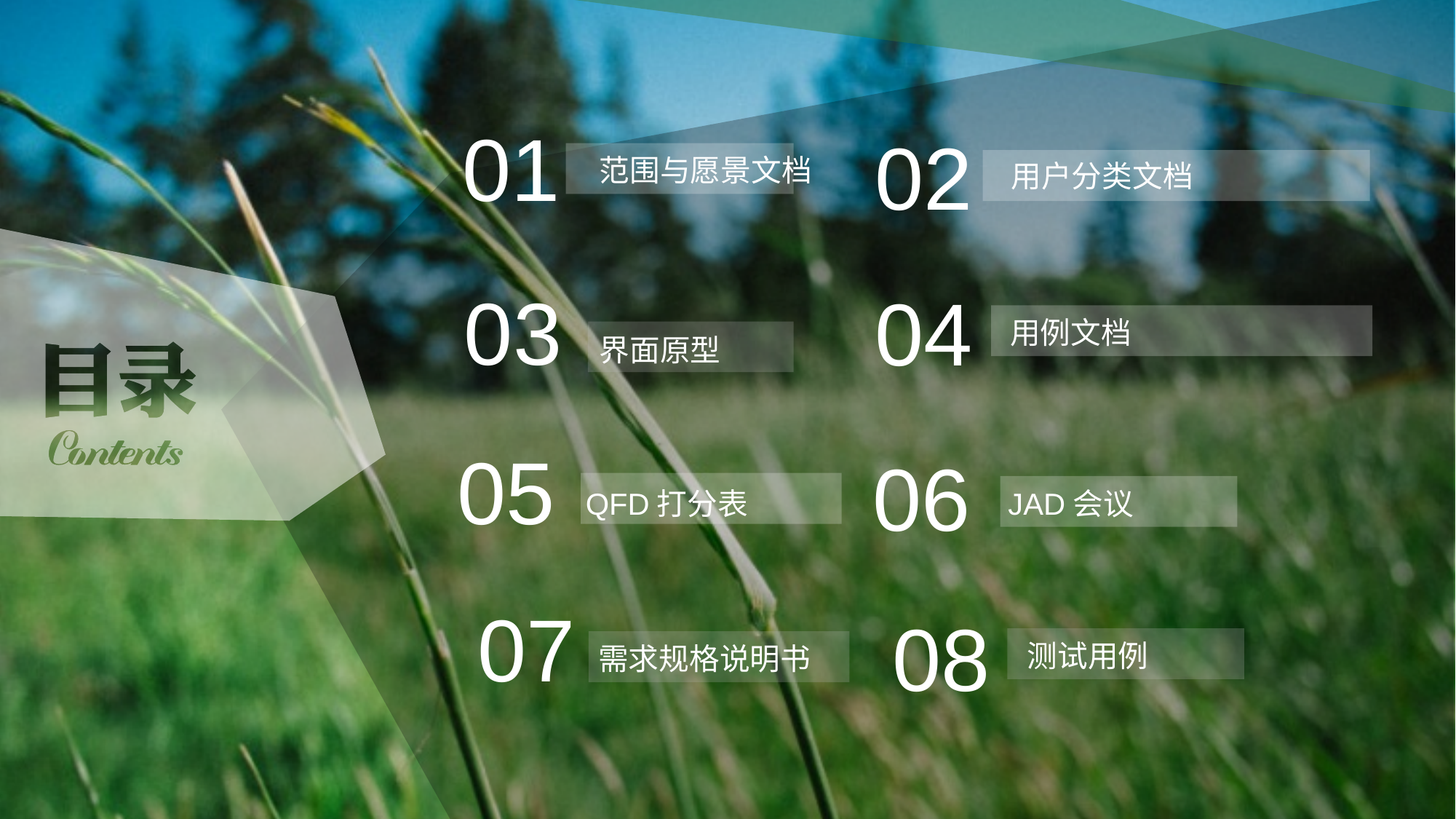

01
02

范围与愿景文档

用户分类文档

03
04

用例文档

界面原型
05
06

JAD会议
QFD打分表
07
08

测试用例
需求规格说明书